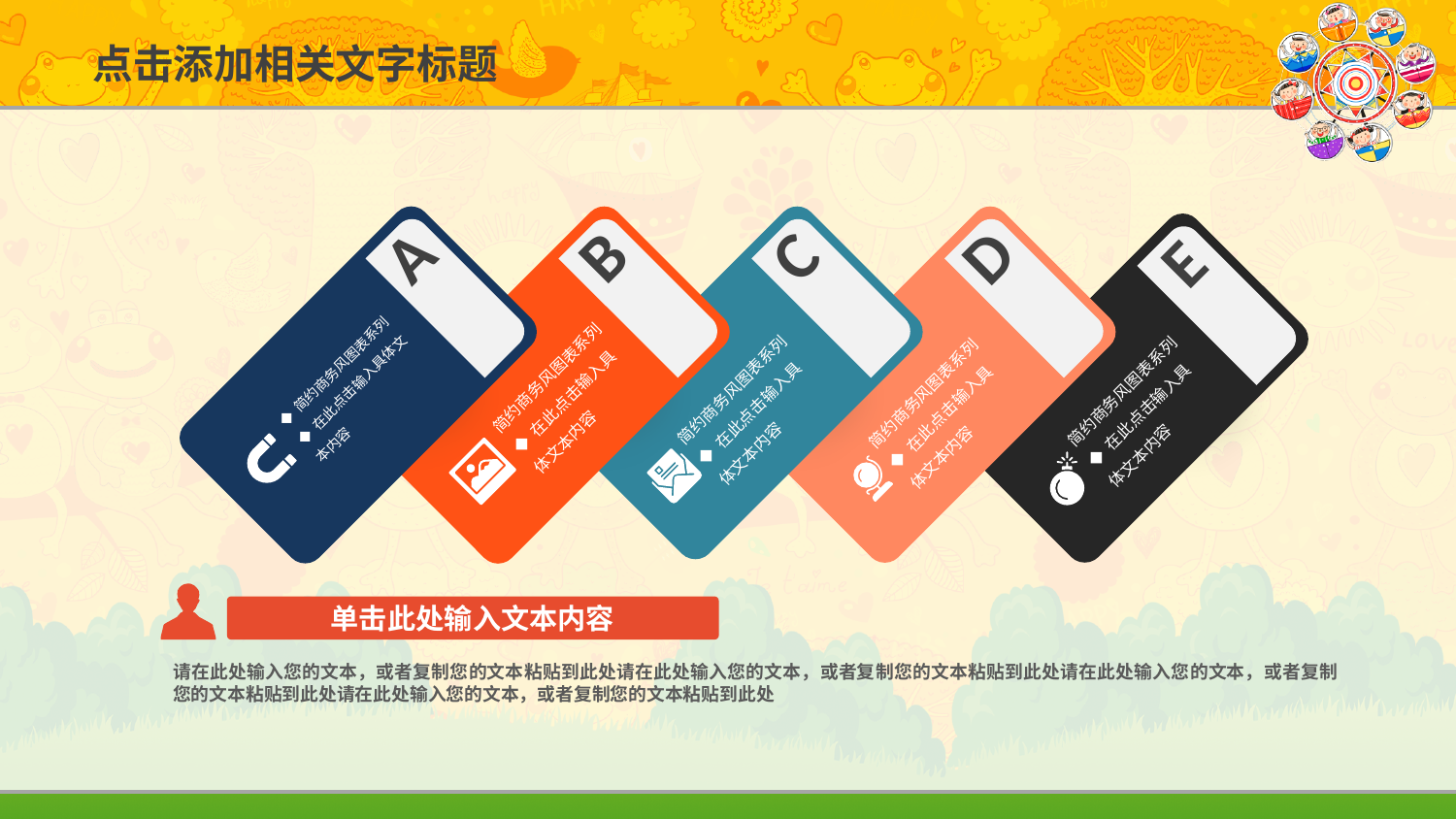

D

简约商务风图表系列
◆ 在此点击输入具体文本内容

C

简约商务风图表系列
◆ 在此点击输入具体文本内容

B

简约商务风图表系列
◆ 在此点击输入具体文本内容

A

◆ 简约商务风图表系列
◆ 在此点击输入具体文本内容

E

简约商务风图表系列
◆ 在此点击输入具体文本内容

单击此处输入文本内容
请在此处输入您的文本，或者复制您的文本粘贴到此处请在此处输入您的文本，或者复制您的文本粘贴到此处请在此处输入您的文本，或者复制您的文本粘贴到此处请在此处输入您的文本，或者复制您的文本粘贴到此处